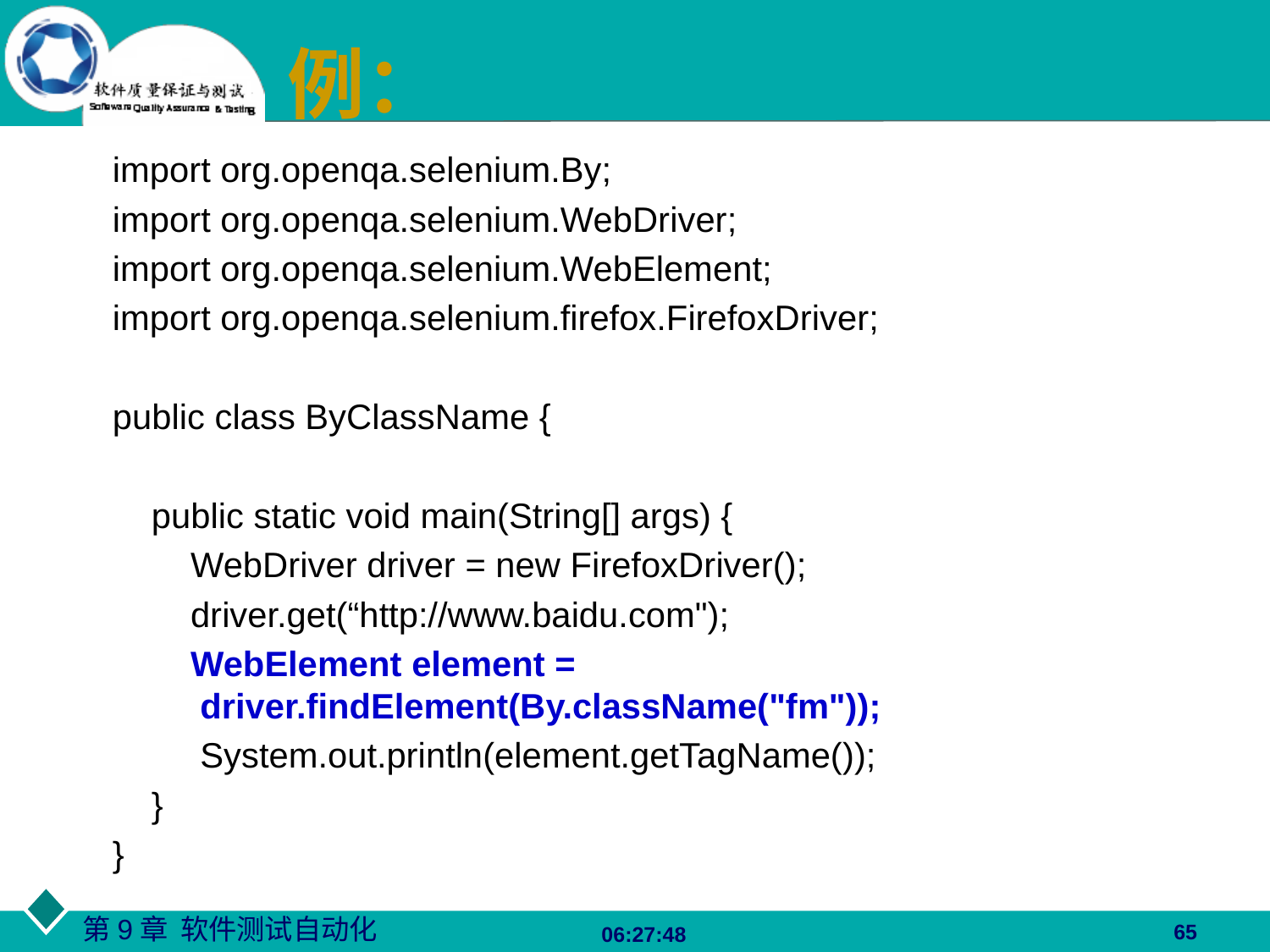

# 例：
import org.openqa.selenium.By;
import org.openqa.selenium.WebDriver;
import org.openqa.selenium.WebElement;
import org.openqa.selenium.firefox.FirefoxDriver;

public class ByClassName {

    public static void main(String[] args) {
        WebDriver driver = new FirefoxDriver();
        driver.get(“http://www.baidu.com");
        WebElement element = driver.findElement(By.className("fm"));
         System.out.println(element.getTagName());
    }
}
65
06:27:48